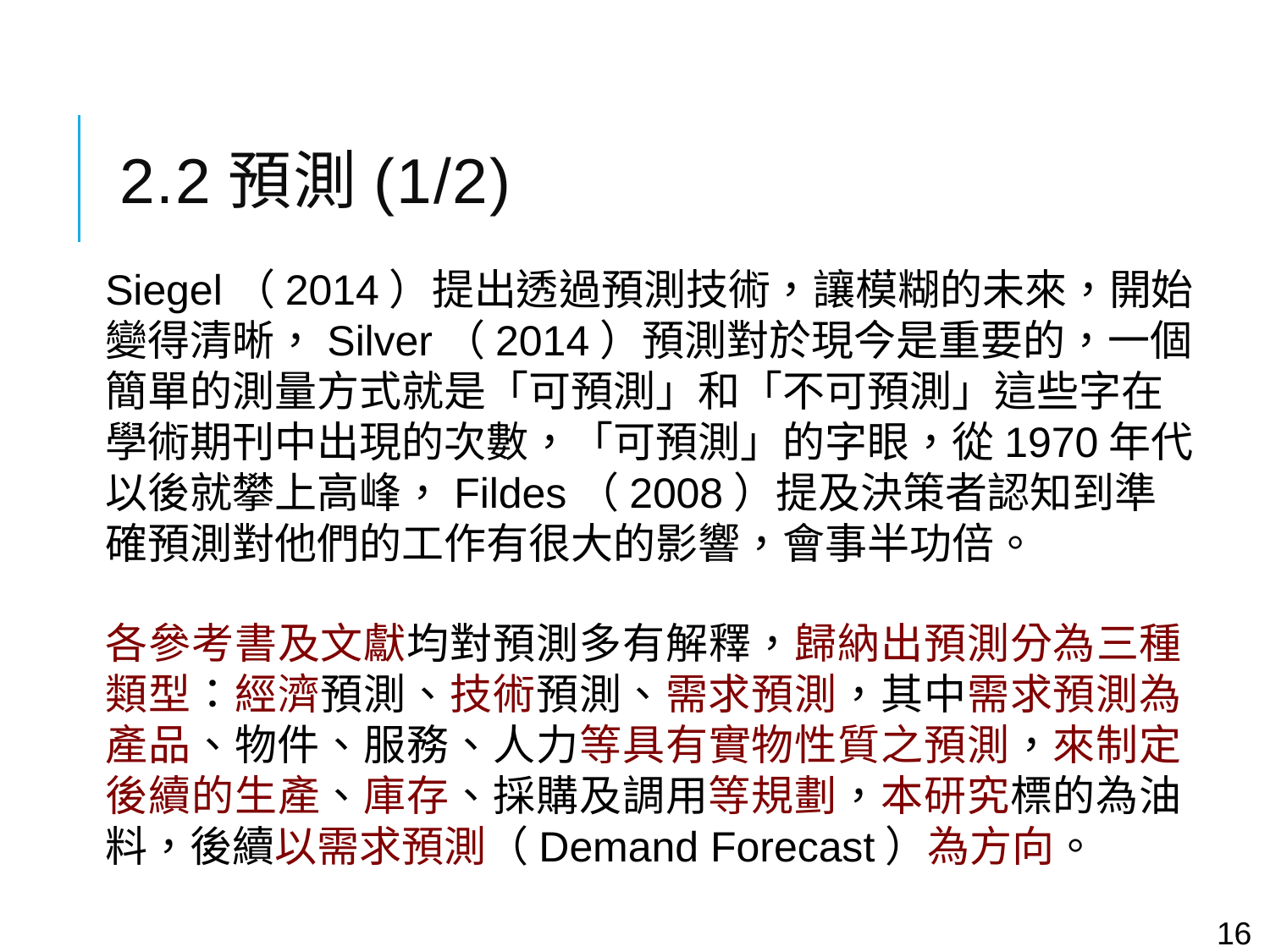

# 2.2預測(1/2)
Siegel（2014）提出透過預測技術，讓模糊的未來，開始變得清晰，Silver（2014）預測對於現今是重要的，一個簡單的測量方式就是「可預測」和「不可預測」這些字在學術期刊中出現的次數，「可預測」的字眼，從1970年代以後就攀上高峰，Fildes（2008）提及決策者認知到準確預測對他們的工作有很大的影響，會事半功倍。

各參考書及文獻均對預測多有解釋，歸納出預測分為三種類型：經濟預測、技術預測、需求預測，其中需求預測為產品、物件、服務、人力等具有實物性質之預測，來制定後續的生產、庫存、採購及調用等規劃，本研究標的為油料，後續以需求預測（Demand Forecast）為方向。
16